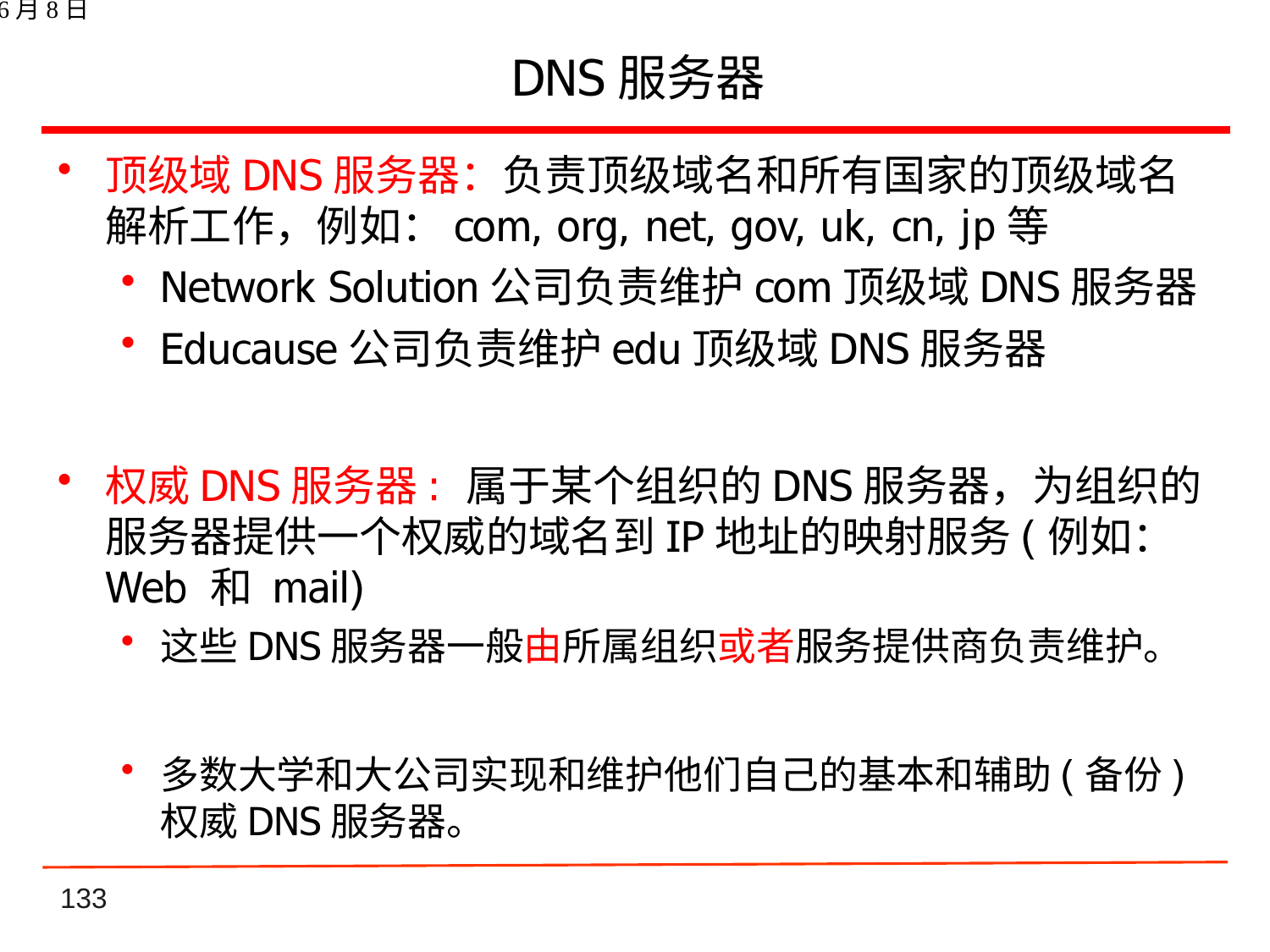

# DNS服务器
顶级域DNS服务器：负责顶级域名和所有国家的顶级域名解析工作，例如：com, org, net, gov, uk, cn, jp等
Network Solution公司负责维护com顶级域DNS服务器
Educause公司负责维护edu顶级域DNS服务器

权威DNS服务器: 属于某个组织的DNS服务器，为组织的服务器提供一个权威的域名到IP地址的映射服务(例如：Web 和 mail)
这些DNS服务器一般由所属组织或者服务提供商负责维护。

多数大学和大公司实现和维护他们自己的基本和辅助(备份)权威DNS服务器。
2021年6月8日